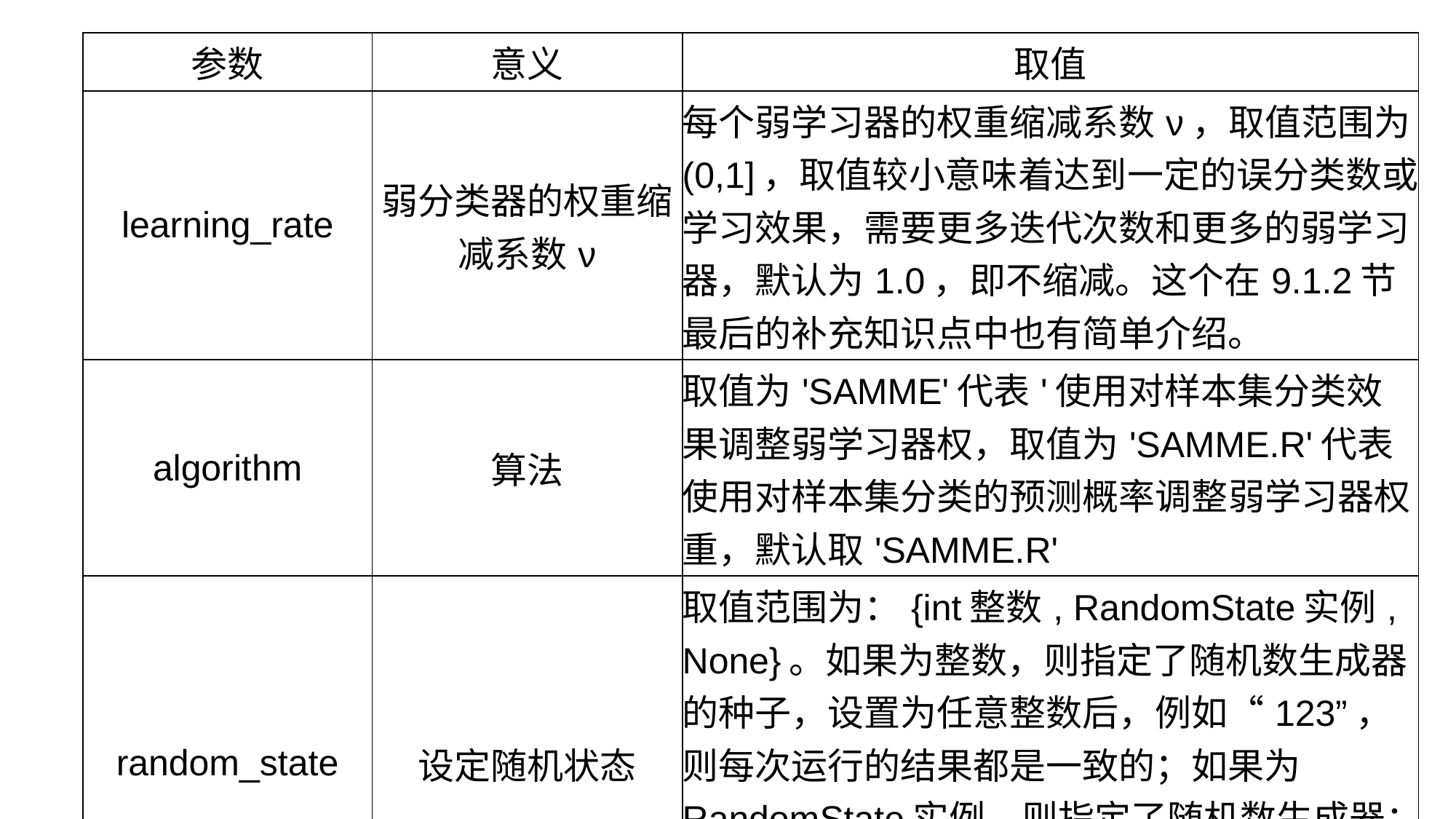

| 参数 | 意义 | 取值 |
| --- | --- | --- |
| learning\_rate | 弱分类器的权重缩减系数ν | 每个弱学习器的权重缩减系数ν，取值范围为(0,1]，取值较小意味着达到一定的误分类数或学习效果，需要更多迭代次数和更多的弱学习器，默认为1.0，即不缩减。这个在9.1.2节最后的补充知识点中也有简单介绍。 |
| algorithm | 算法 | 取值为'SAMME'代表'使用对样本集分类效果调整弱学习器权，取值为'SAMME.R'代表使用对样本集分类的预测概率调整弱学习器权重，默认取'SAMME.R' |
| random\_state | 设定随机状态 | 取值范围为：{int整数, RandomState实例, None}。如果为整数，则指定了随机数生成器的种子，设置为任意整数后，例如“123”，则每次运行的结果都是一致的；如果为RandomState实例，则指定了随机数生成器；如果为None，则使用默认的随机数生成器。默认为None |